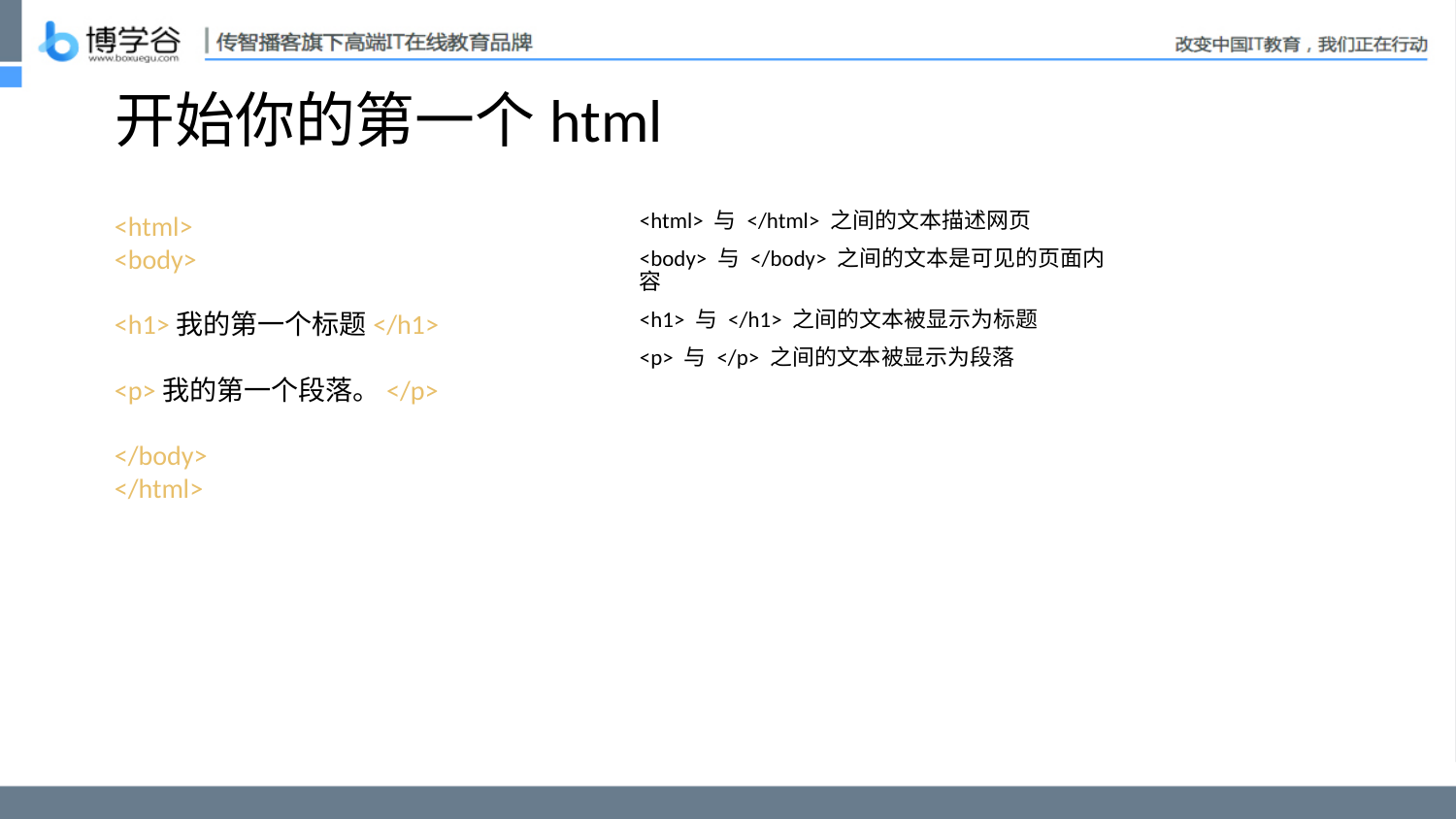

# 开始你的第一个html
<html>
<body>
<h1>我的第一个标题</h1>
<p>我的第一个段落。</p>
</body>
</html>
<html> 与 </html> 之间的文本描述网页
<body> 与 </body> 之间的文本是可见的页面内容
<h1> 与 </h1> 之间的文本被显示为标题
<p> 与 </p> 之间的文本被显示为段落